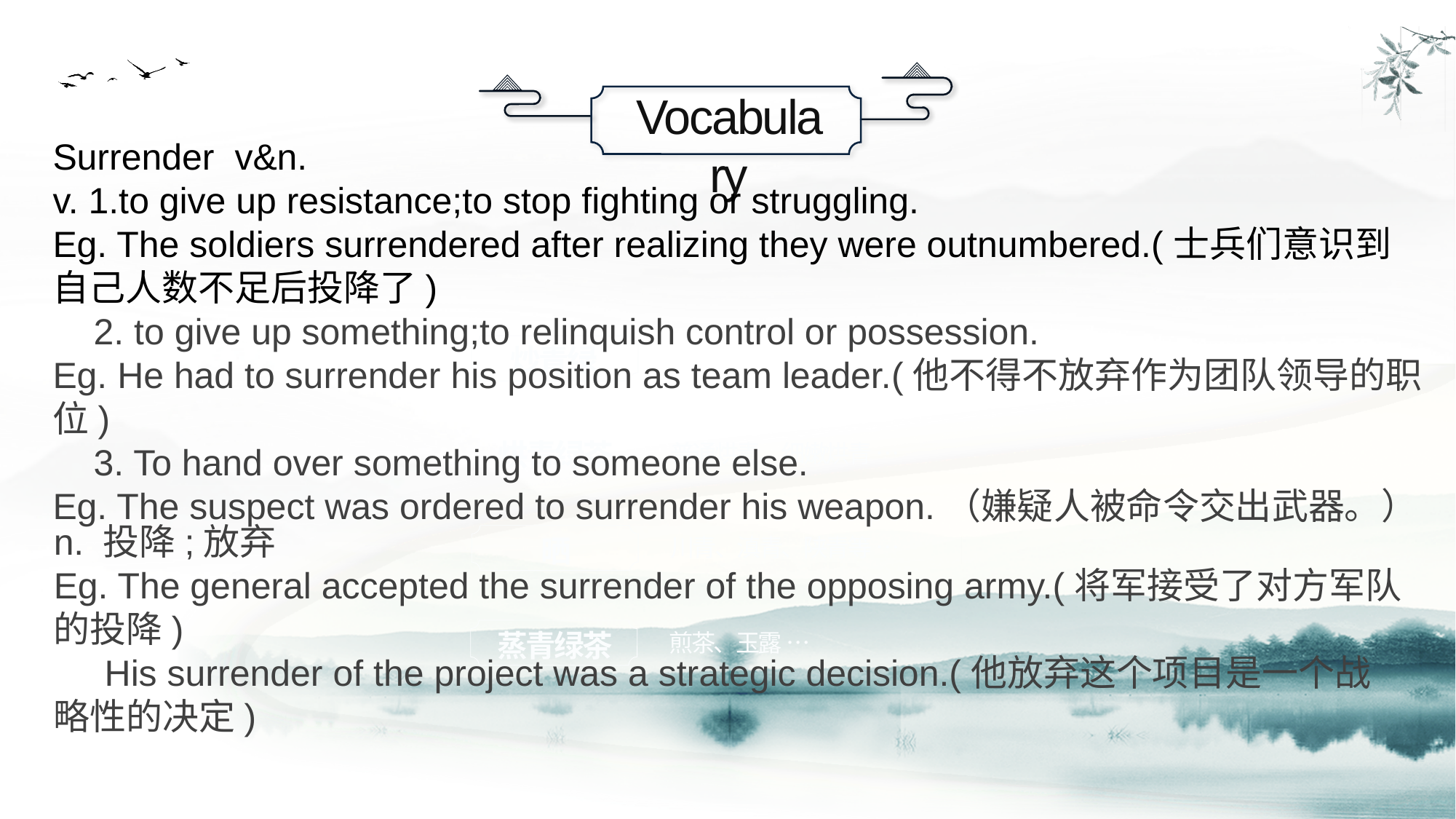

Vocabulary
Surrender  v&n.
v. 1.to give up resistance;to stop fighting or struggling.
Eg. The soldiers surrendered after realizing they were outnumbered.(士兵们意识到自己人数不足后投降了)
    2. to give up something;to relinquish control or possession.
Eg. He had to surrender his position as team leader.(他不得不放弃作为团队领导的职位)
    3. To hand over something to someone else.
Eg. The suspect was ordered to surrender his weapon.（嫌疑人被命令交出武器。）

炒青绿
烘青绿茶
普通烘青、细嫩烘青 …

n. 投降;放弃
Eg. The general accepted the surrender of the opposing army.(将军接受了对方军队的投降)
     His surrender of the project was a strategic decision.(他放弃这个项目是一个战略性的决定)
川青、滇青、陕青等 …
晒

蒸青绿茶
煎茶、玉露 …